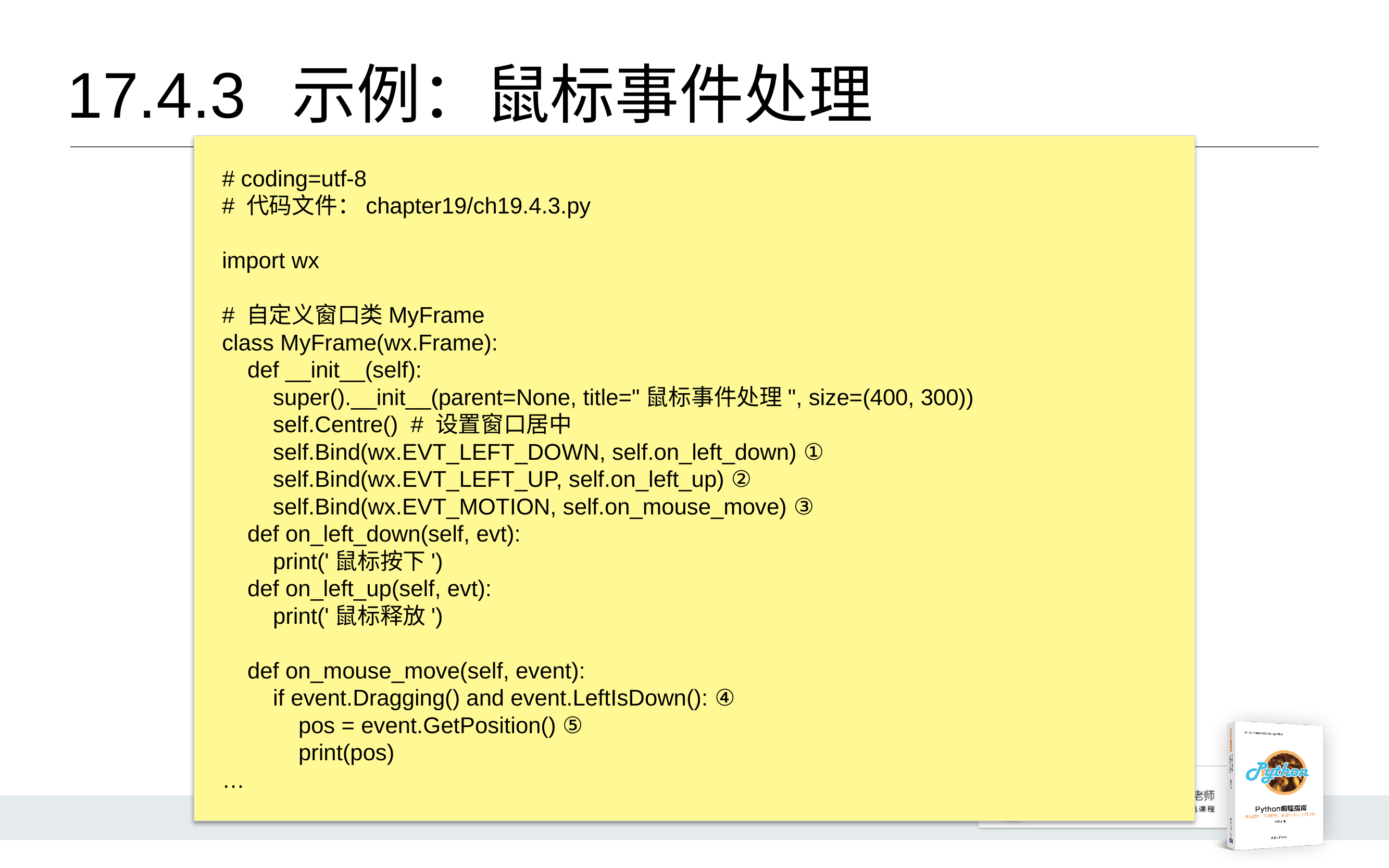

# 17.4.3 	示例：鼠标事件处理
# coding=utf-8
# 代码文件：chapter19/ch19.4.3.py

import wx

# 自定义窗口类MyFrame
class MyFrame(wx.Frame):
    def __init__(self):
        super().__init__(parent=None, title="鼠标事件处理", size=(400, 300))
        self.Centre()  # 设置窗口居中
        self.Bind(wx.EVT_LEFT_DOWN, self.on_left_down) ①
        self.Bind(wx.EVT_LEFT_UP, self.on_left_up) ②
        self.Bind(wx.EVT_MOTION, self.on_mouse_move) ③
    def on_left_down(self, evt):
        print('鼠标按下')
    def on_left_up(self, evt):
        print('鼠标释放')

    def on_mouse_move(self, event):
        if event.Dragging() and event.LeftIsDown(): ④
            pos = event.GetPosition() ⑤
            print(pos)
…